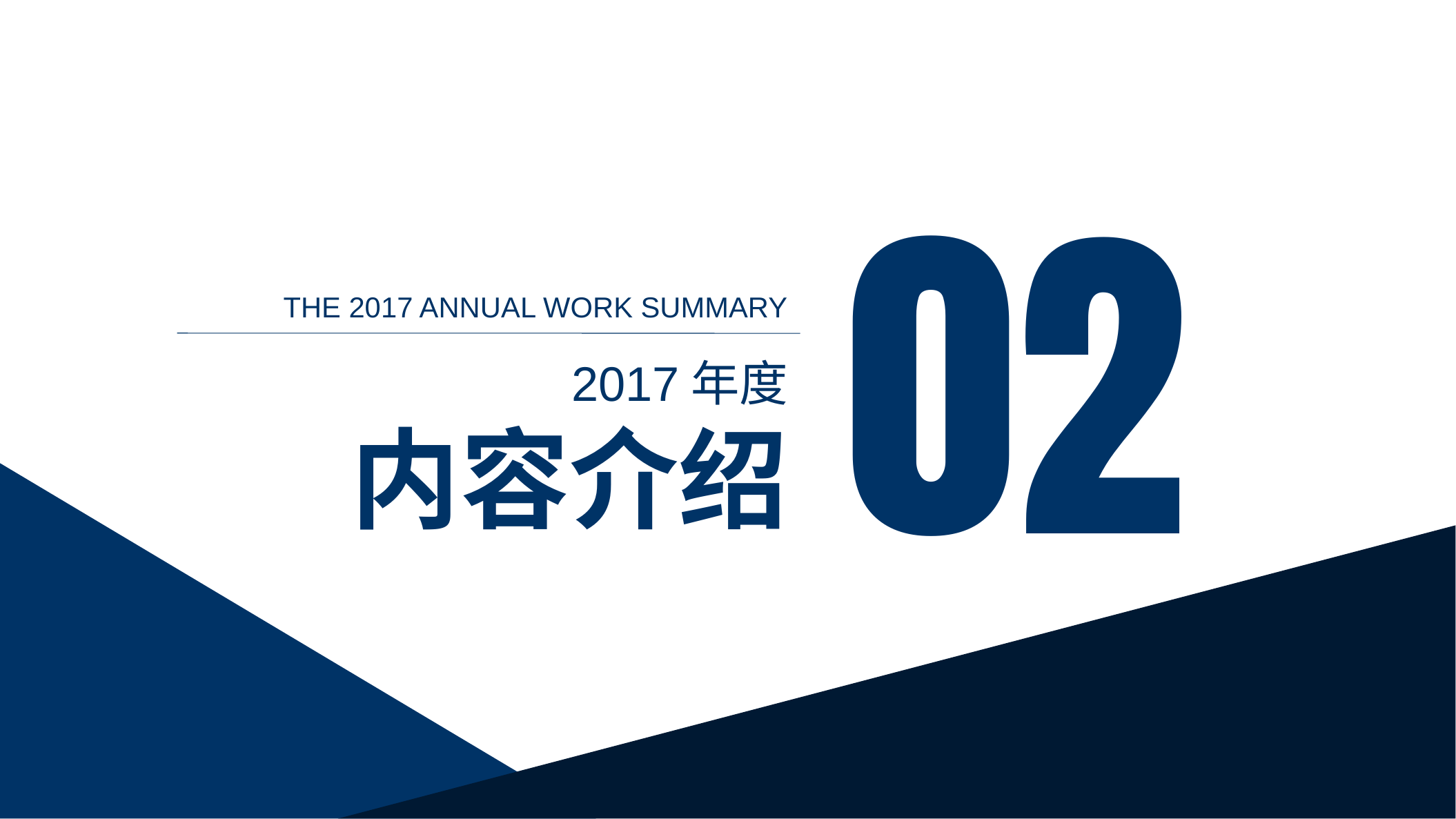

02
THE 2017 ANNUAL WORK SUMMARY

2017年度
内容介绍